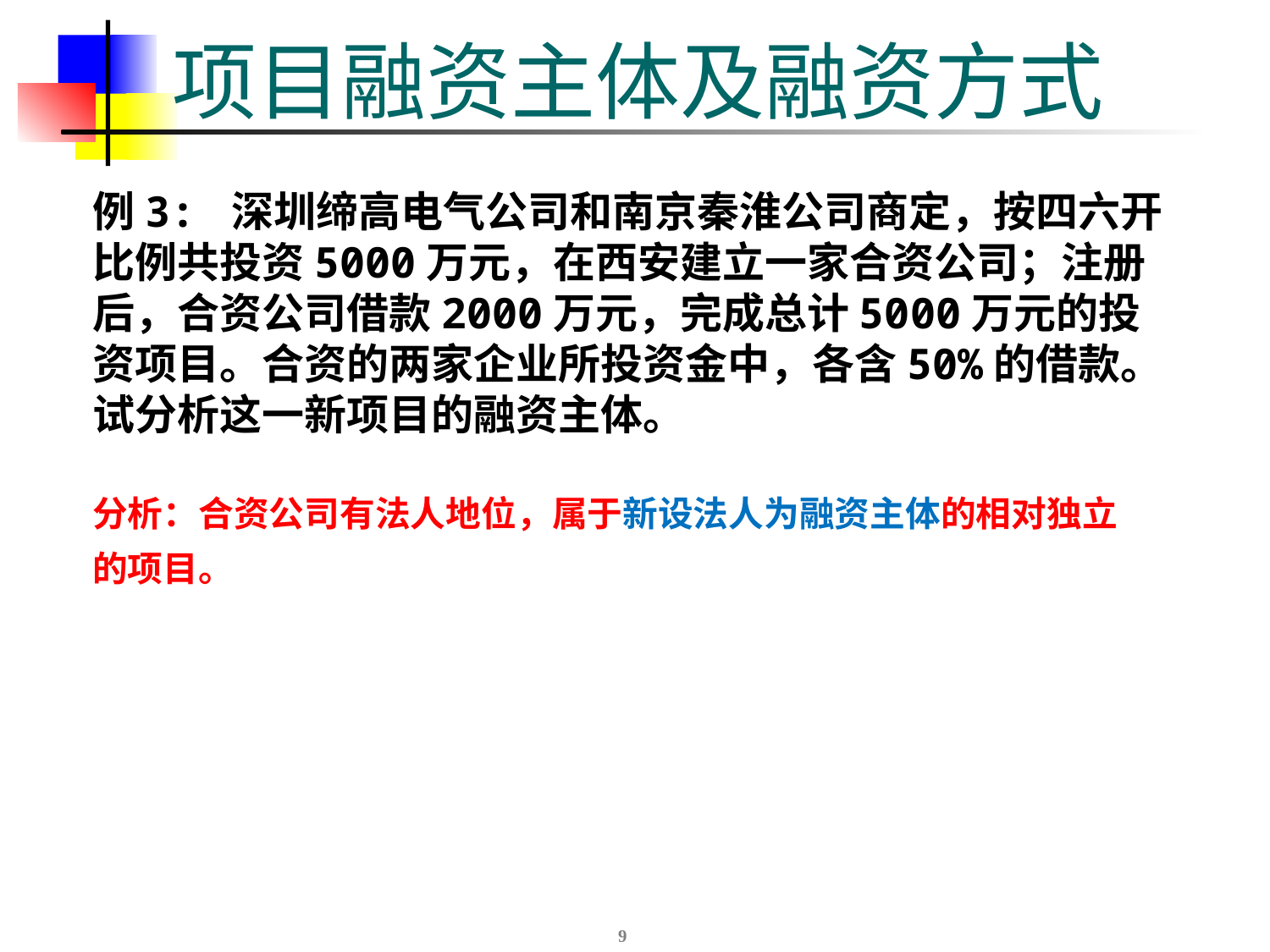

# 项目融资主体及融资方式
例3: 深圳缔高电气公司和南京秦淮公司商定，按四六开比例共投资5000万元，在西安建立一家合资公司；注册后，合资公司借款2000万元，完成总计5000万元的投资项目。合资的两家企业所投资金中，各含50%的借款。试分析这一新项目的融资主体。
分析：合资公司有法人地位，属于新设法人为融资主体的相对独立的项目。
9